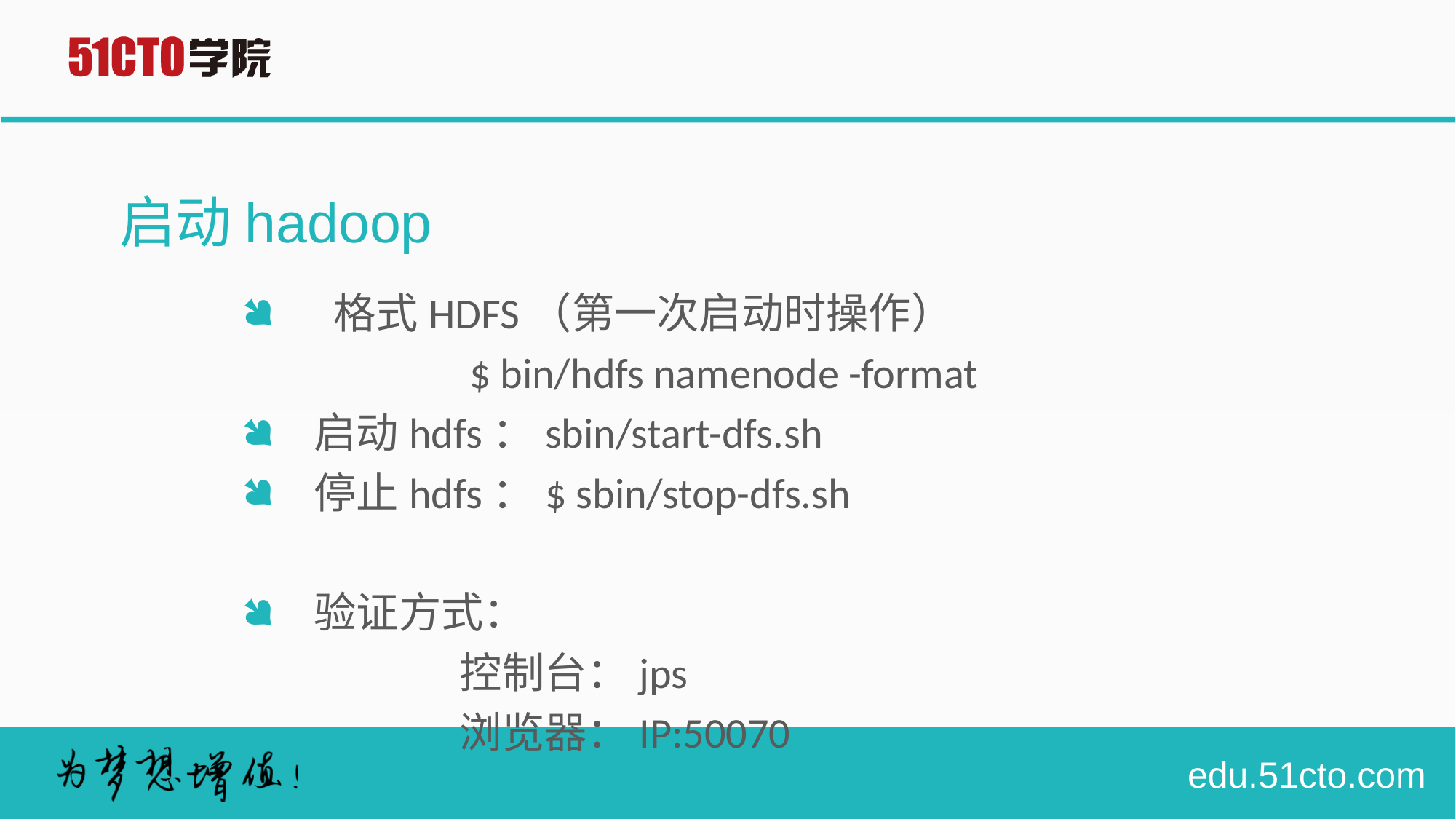

# 启动hadoop
 格式HDFS（第一次启动时操作）
		 $ bin/hdfs namenode -format
启动hdfs：sbin/start-dfs.sh
停止hdfs：$ sbin/stop-dfs.sh

验证方式：
		控制台：jps
		浏览器：IP:50070